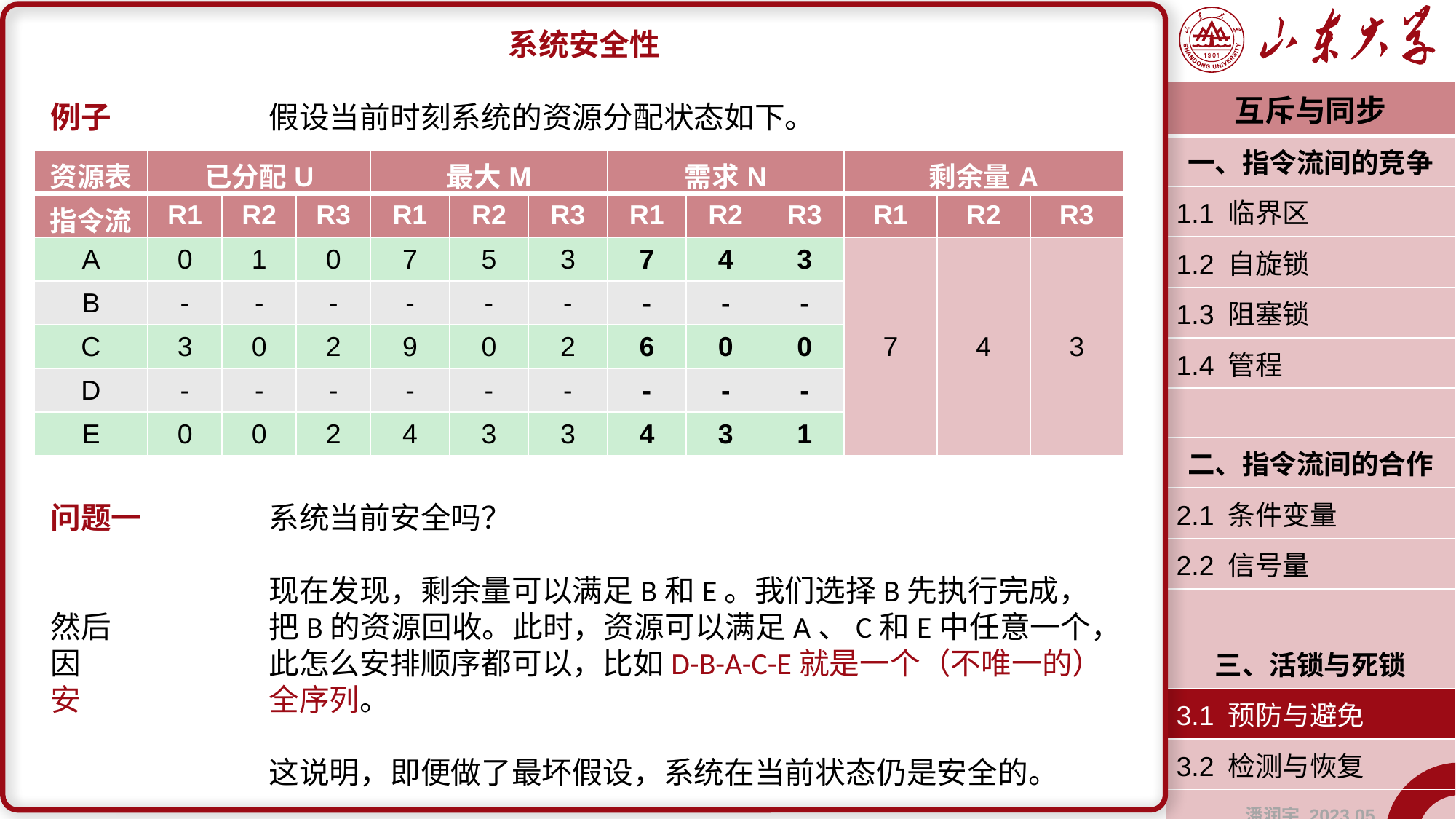

系统安全性

例子		假设当前时刻系统的资源分配状态如下。

问题一		系统当前安全吗？

		现在发现，剩余量可以满足B和E。我们选择B先执行完成，然后		把B的资源回收。此时，资源可以满足A、C和E中任意一个，因		此怎么安排顺序都可以，比如D-B-A-C-E就是一个（不唯一的）安		全序列。

		这说明，即便做了最坏假设，系统在当前状态仍是安全的。
| 互斥与同步 |
| --- |
| 一、指令流间的竞争 |
| 1.1 临界区 |
| 1.2 自旋锁 |
| 1.3 阻塞锁 |
| 1.4 管程 |
|  |
| 二、指令流间的合作 |
| 2.1 条件变量 |
| 2.2 信号量 |
|  |
| 三、活锁与死锁 |
| 3.1 预防与避免 |
| 3.2 检测与恢复 |
| 潘润宇 2023.05 |
| 资源表 | 已分配U |  |  | 最大M |  |  | 需求N |  |  | 剩余量A |  |  |
| --- | --- | --- | --- | --- | --- | --- | --- | --- | --- | --- | --- | --- |
| 指令流 | R1 | R2 | R3 | R1 | R2 | R3 | R1 | R2 | R3 | R1 | R2 | R3 |
| A | 0 | 1 | 0 | 7 | 5 | 3 | 7 | 4 | 3 | 7 | 4 | 3 |
| B | - | - | - | - | - | - | - | - | - |  |  |  |
| C | 3 | 0 | 2 | 9 | 0 | 2 | 6 | 0 | 0 |  |  |  |
| D | - | - | - | - | - | - | - | - | - |  |  |  |
| E | 0 | 0 | 2 | 4 | 3 | 3 | 4 | 3 | 1 |  |  |  |